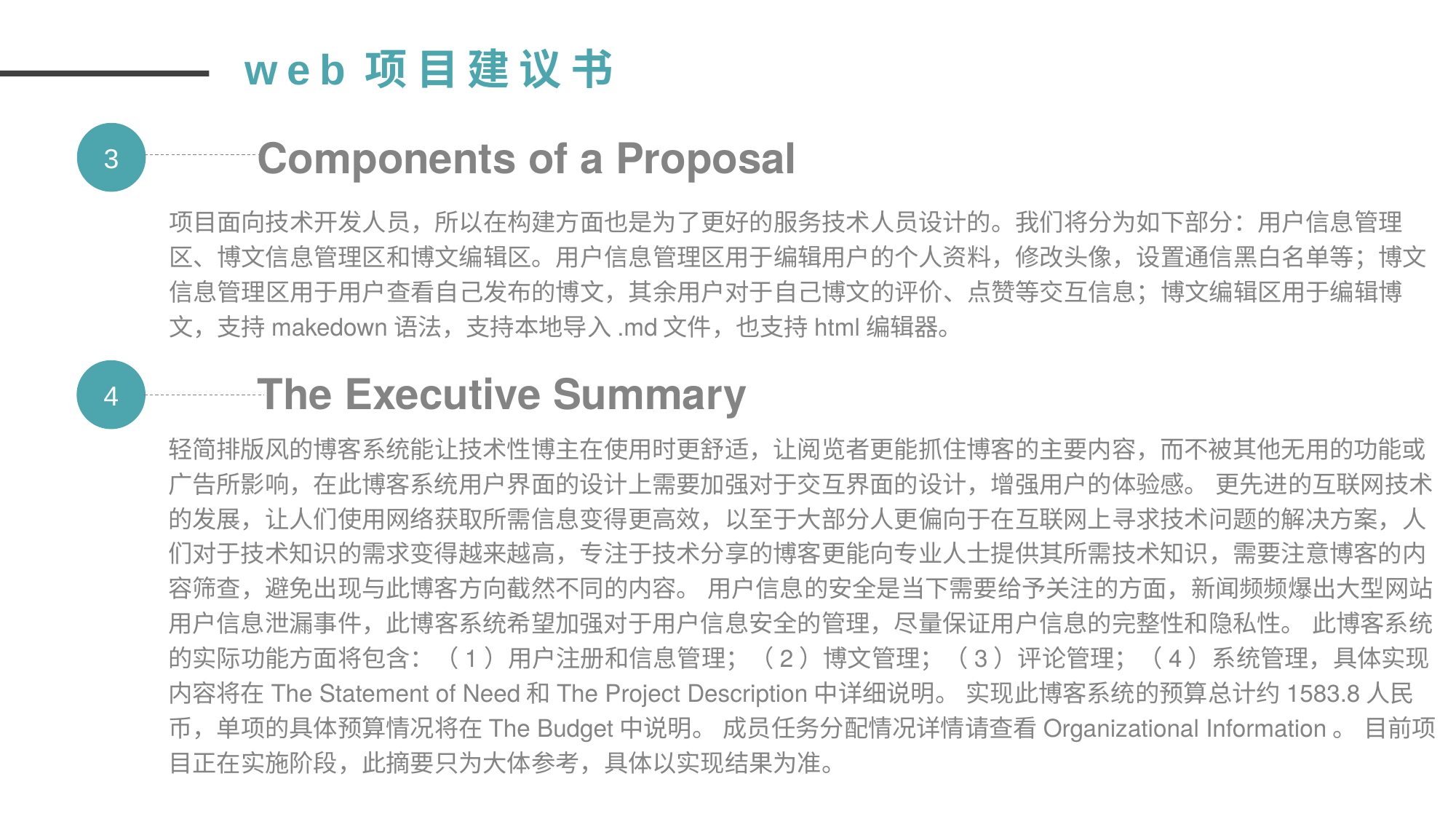

web项目建议书

3
Components of a Proposal

项目面向技术开发人员，所以在构建方面也是为了更好的服务技术人员设计的。我们将分为如下部分：用户信息管理区、博文信息管理区和博文编辑区。用户信息管理区用于编辑用户的个人资料，修改头像，设置通信黑白名单等；博文信息管理区用于用户查看自己发布的博文，其余用户对于自己博文的评价、点赞等交互信息；博文编辑区用于编辑博文，支持makedown语法，支持本地导入.md文件，也支持html编辑器。

4
The Executive Summary

轻简排版风的博客系统能让技术性博主在使用时更舒适，让阅览者更能抓住博客的主要内容，而不被其他无用的功能或广告所影响，在此博客系统用户界面的设计上需要加强对于交互界面的设计，增强用户的体验感。 更先进的互联网技术的发展，让人们使用网络获取所需信息变得更高效，以至于大部分人更偏向于在互联网上寻求技术问题的解决方案，人们对于技术知识的需求变得越来越高，专注于技术分享的博客更能向专业人士提供其所需技术知识，需要注意博客的内容筛查，避免出现与此博客方向截然不同的内容。 用户信息的安全是当下需要给予关注的方面，新闻频频爆出大型网站用户信息泄漏事件，此博客系统希望加强对于用户信息安全的管理，尽量保证用户信息的完整性和隐私性。 此博客系统的实际功能方面将包含：（1）用户注册和信息管理；（2）博文管理；（3）评论管理；（4）系统管理，具体实现内容将在The Statement of Need和The Project Description中详细说明。 实现此博客系统的预算总计约1583.8人民币，单项的具体预算情况将在The Budget中说明。 成员任务分配情况详情请查看Organizational Information。 目前项目正在实施阶段，此摘要只为大体参考，具体以实现结果为准。